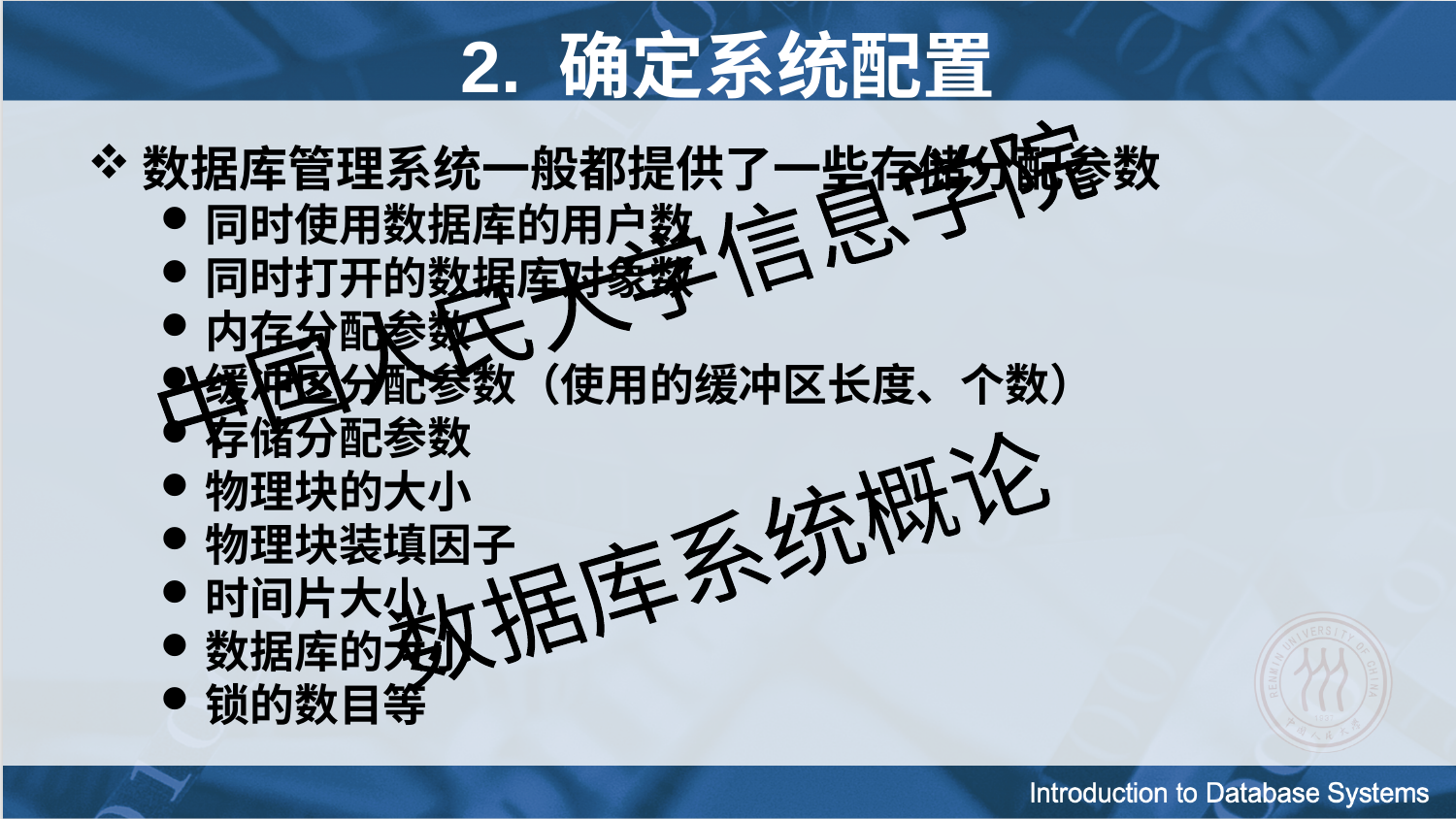

2. 确定系统配置
数据库管理系统一般都提供了一些存储分配参数
同时使用数据库的用户数
同时打开的数据库对象数
内存分配参数
缓冲区分配参数（使用的缓冲区长度、个数）
存储分配参数
物理块的大小
物理块装填因子
时间片大小
数据库的大小
锁的数目等